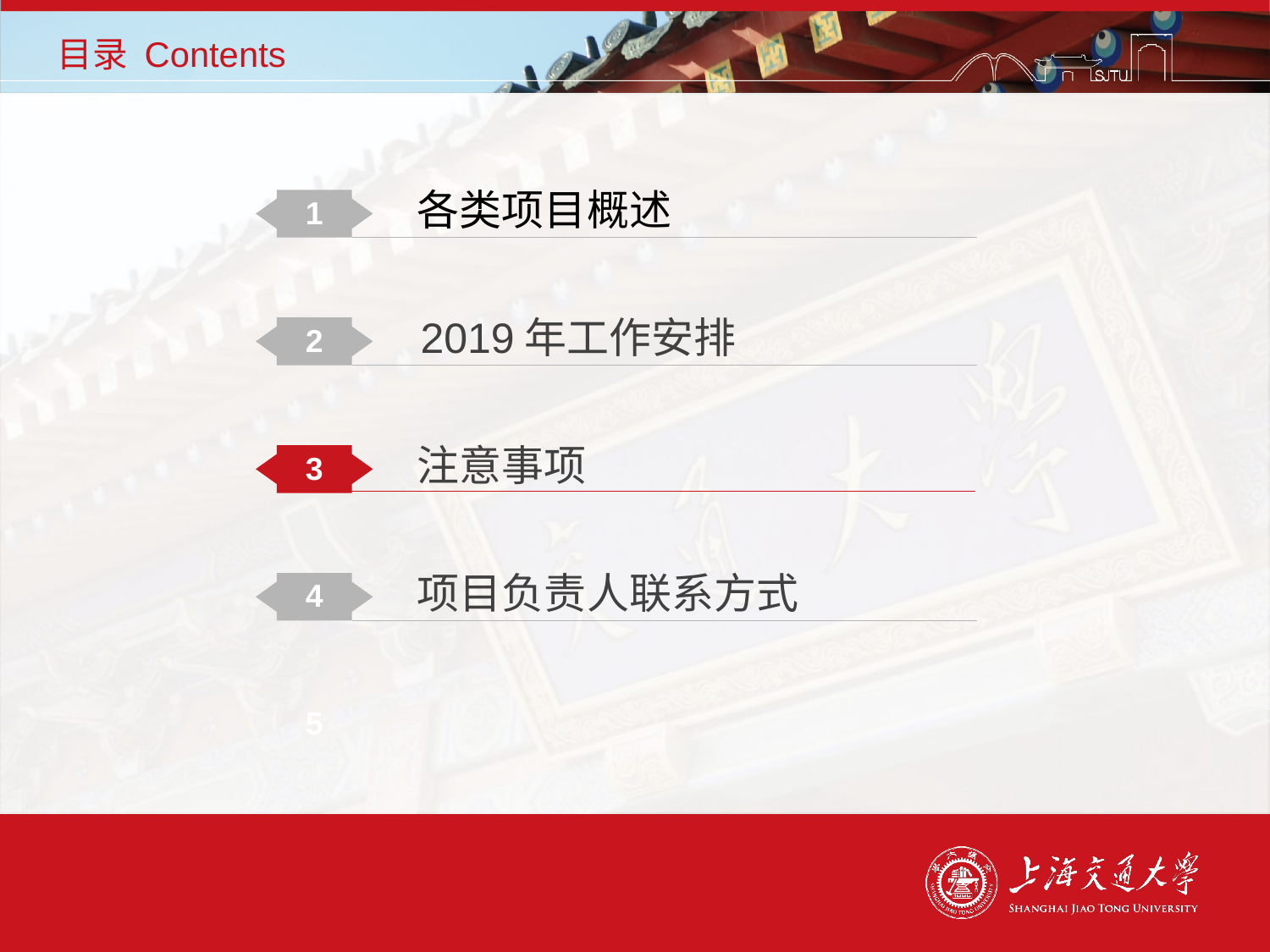

# 目录 Contents
各类项目概述
1

2019年工作安排
2

注意事项
3

项目负责人联系方式
4

5